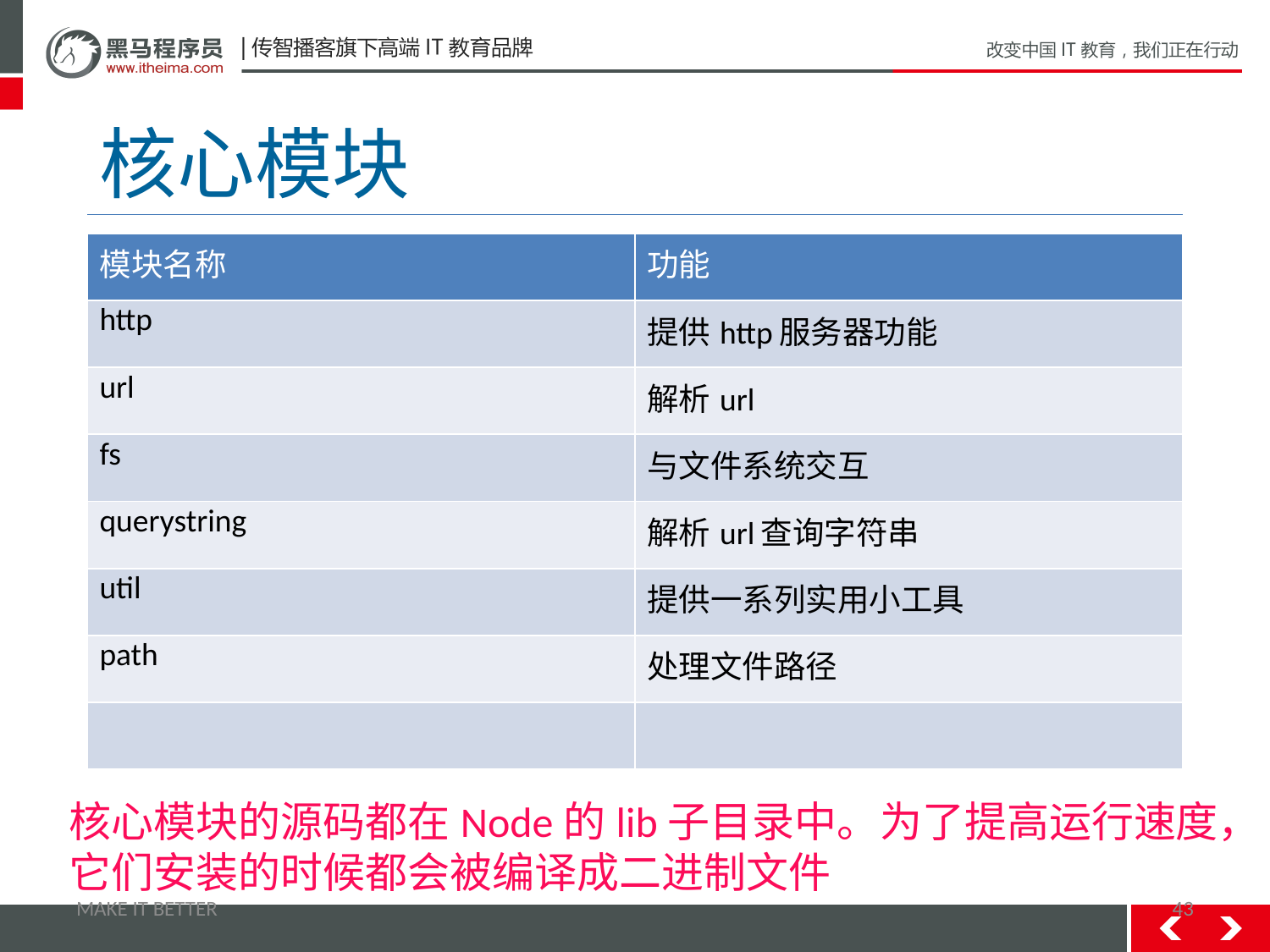

# 核心模块
| 模块名称 | 功能 |
| --- | --- |
| http | 提供http服务器功能 |
| url | 解析url |
| fs | 与文件系统交互 |
| querystring | 解析url查询字符串 |
| util | 提供一系列实用小工具 |
| path | 处理文件路径 |
|  |  |
核心模块的源码都在Node的lib子目录中。为了提高运行速度，
它们安装的时候都会被编译成二进制文件
MAKE IT BETTER
43